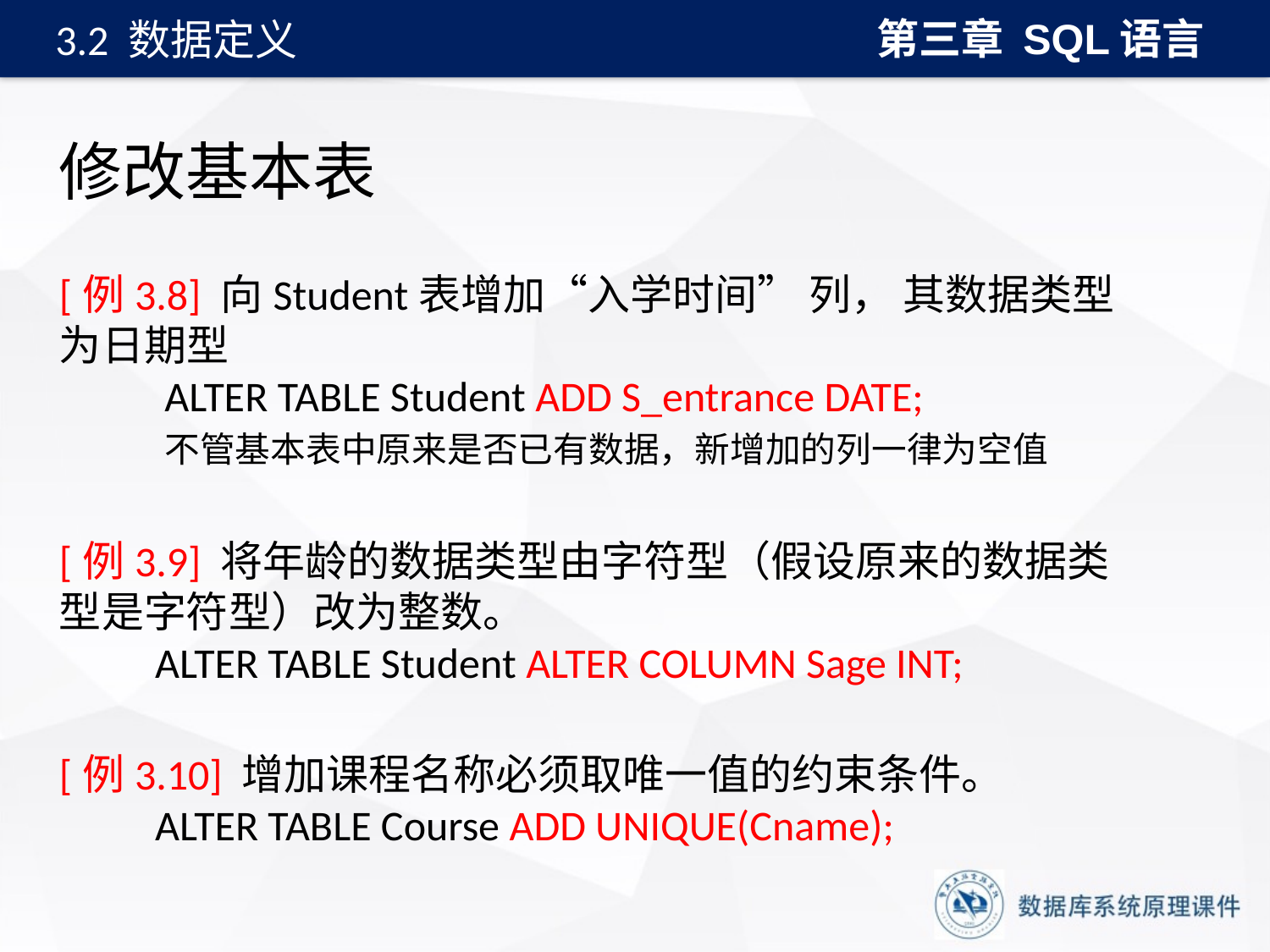

第三章 SQL语言
3.2 数据定义
# 修改基本表
[例3.8] 向Student表增加“入学时间” 列， 其数据类型为日期型
          ALTER TABLE Student ADD S_entrance DATE;
          不管基本表中原来是否已有数据，新增加的列一律为空值

[例3.9] 将年龄的数据类型由字符型（假设原来的数据类型是字符型）改为整数。
         ALTER TABLE Student ALTER COLUMN Sage INT;
[例3.10] 增加课程名称必须取唯一值的约束条件。
         ALTER TABLE Course ADD UNIQUE(Cname);